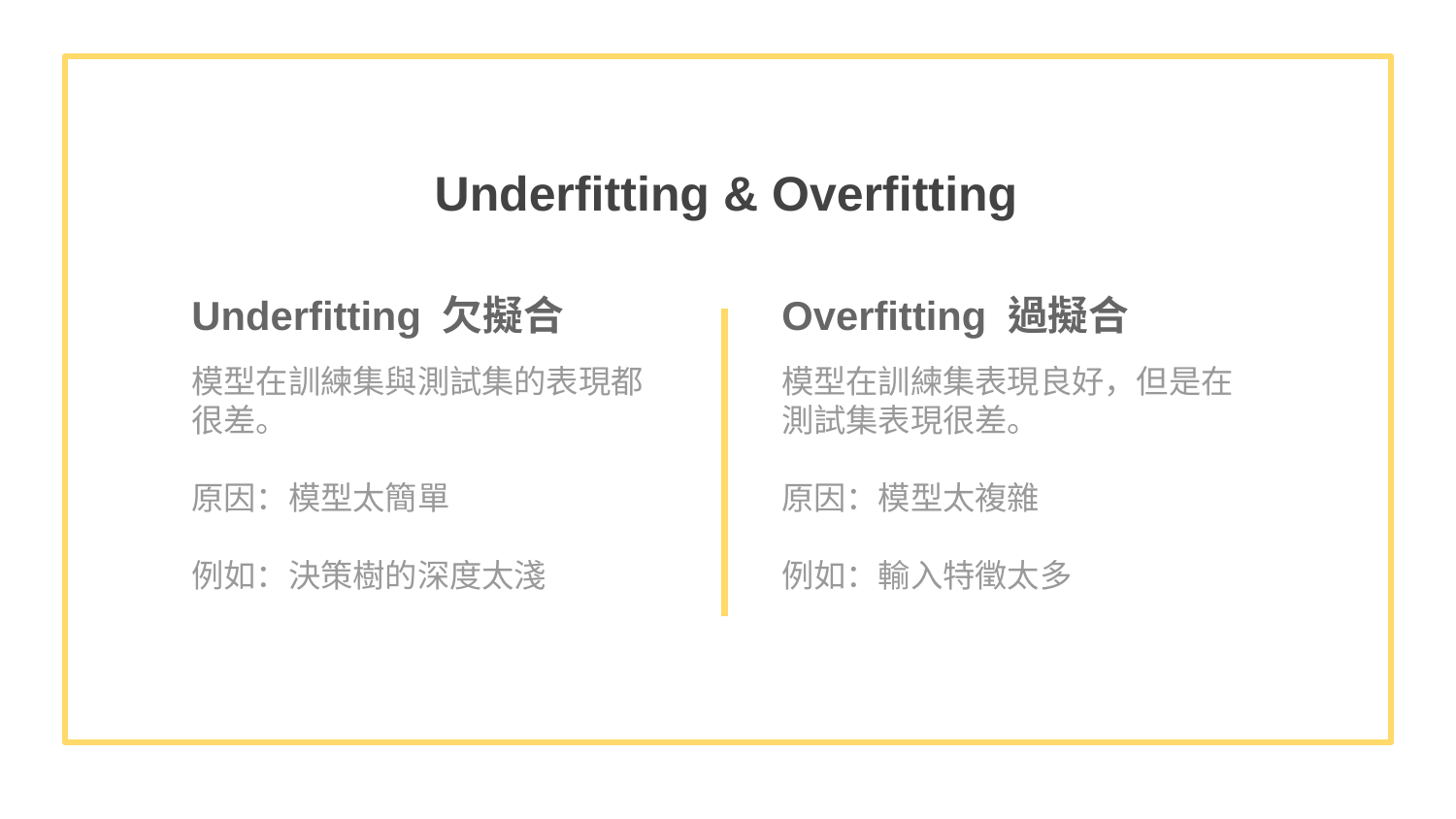

Underfitting & Overfitting
# Underfitting 欠擬合
Overfitting 過擬合
模型在訓練集與測試集的表現都很差。

原因：模型太簡單

例如：決策樹的深度太淺
模型在訓練集表現良好，但是在測試集表現很差。

原因：模型太複雜

例如：輸入特徵太多